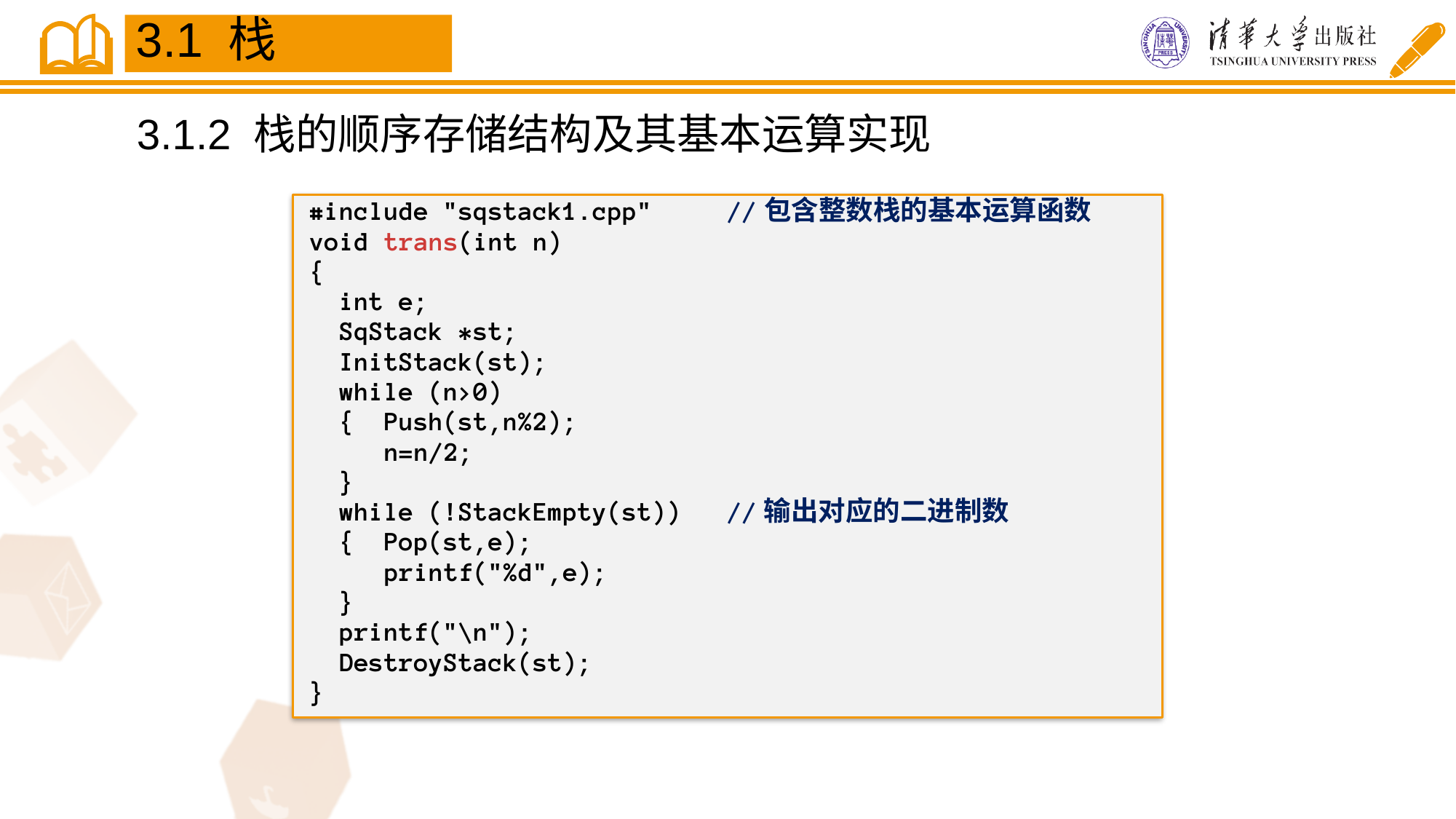

3.1 栈
3.1.2 栈的顺序存储结构及其基本运算实现
#include "sqstack1.cpp"     //包含整数栈的基本运算函数
void trans(int n)
{
  int e;
  SqStack *st;
  InitStack(st);
  while (n>0)
  {  Push(st,n%2);
     n=n/2;
  }
  while (!StackEmpty(st))   //输出对应的二进制数
  {  Pop(st,e);
     printf("%d",e);
  }
  printf("\n");
  DestroyStack(st);
}